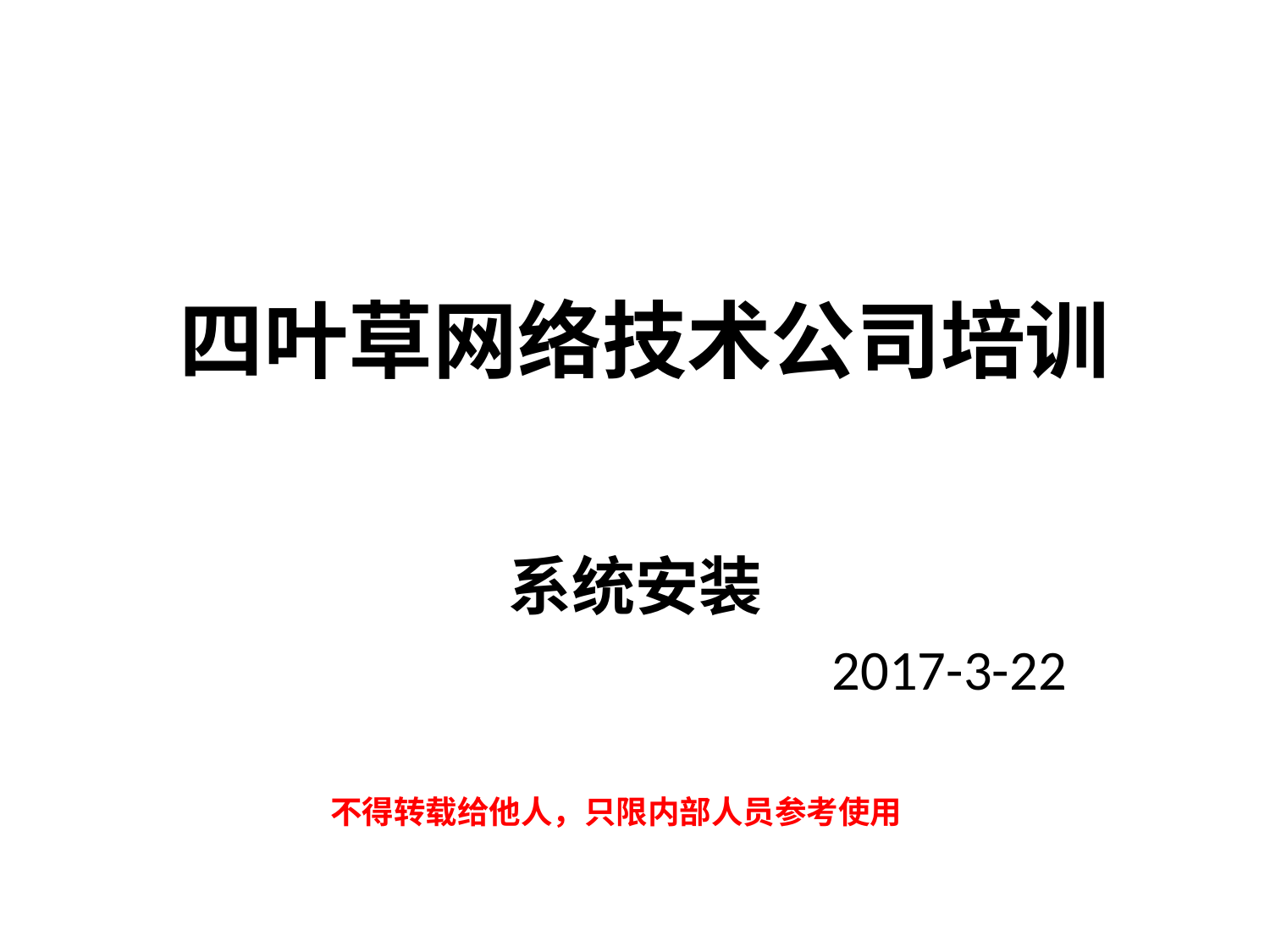

# 四叶草网络技术公司培训
系统安装
2017-3-22
不得转载给他人，只限内部人员参考使用